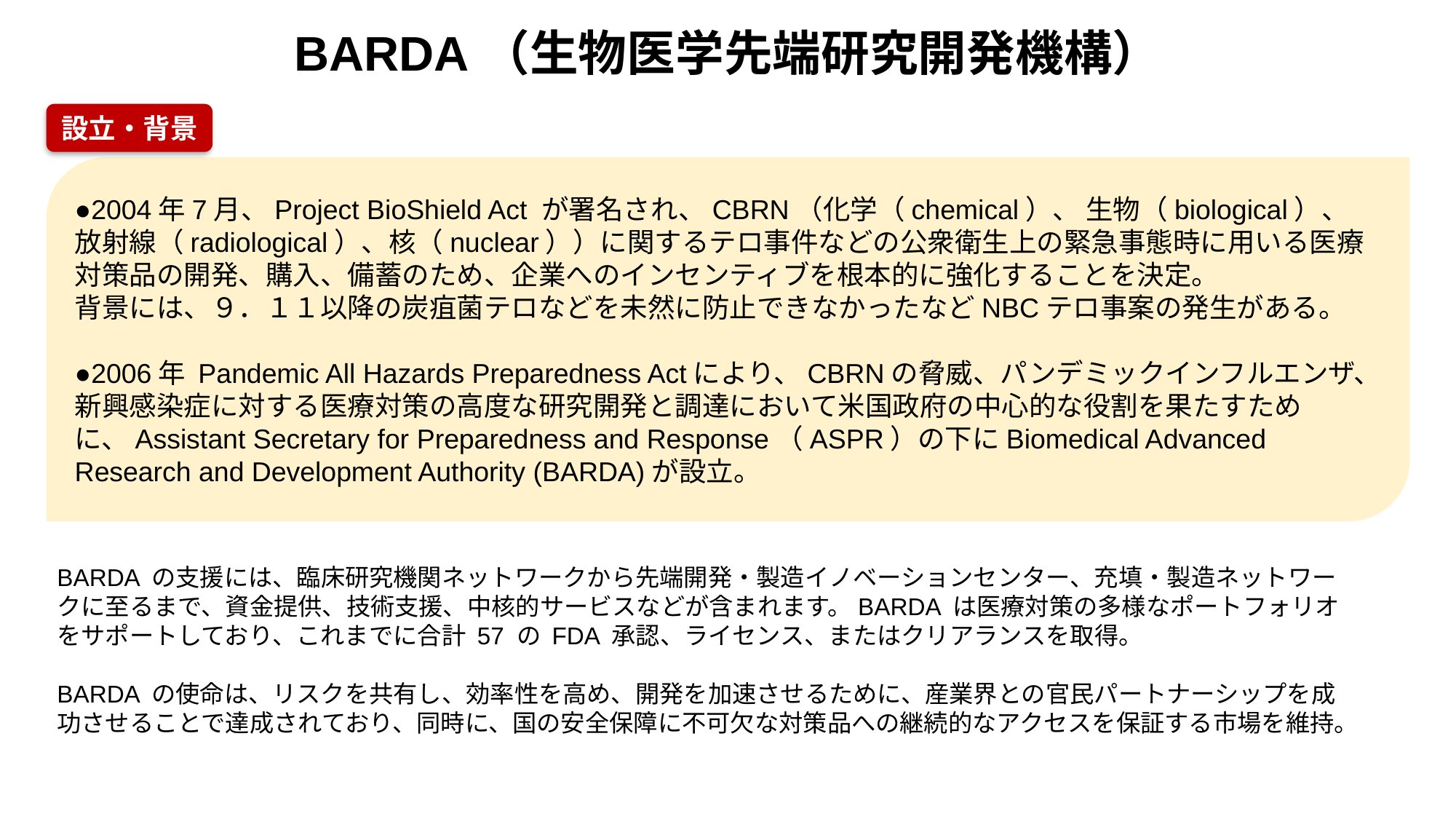

BARDA（生物医学先端研究開発機構）
設立・背景
●2004年7月、Project BioShield Act が署名され、CBRN（化学（chemical）、 生物（biological）、 放射線（radiological）、核（nuclear））に関するテロ事件などの公衆衛生上の緊急事態時に用いる医療対策品の開発、購入、備蓄のため、企業へのインセンティブを根本的に強化することを決定。
背景には、９．１１以降の炭疽菌テロなどを未然に防止できなかったなどNBCテロ事案の発生がある。

●2006年 Pandemic All Hazards Preparedness Actにより、CBRNの脅威、パンデミックインフルエンザ、新興感染症に対する医療対策の高度な研究開発と調達において米国政府の中心的な役割を果たすために、Assistant Secretary for Preparedness and Response（ASPR）の下にBiomedical Advanced Research and Development Authority (BARDA)が設立。
BARDA の支援には、臨床研究機関ネットワークから先端開発・製造イノベーションセンター、充填・製造ネットワークに至るまで、資金提供、技術支援、中核的サービスなどが含まれます。BARDA は医療対策の多様なポートフォリオをサポートしており、これまでに合計 57 の FDA 承認、ライセンス、またはクリアランスを取得。

BARDA の使命は、リスクを共有し、効率性を高め、開発を加速させるために、産業界との官民パートナーシップを成功させることで達成されており、同時に、国の安全保障に不可欠な対策品への継続的なアクセスを保証する市場を維持。